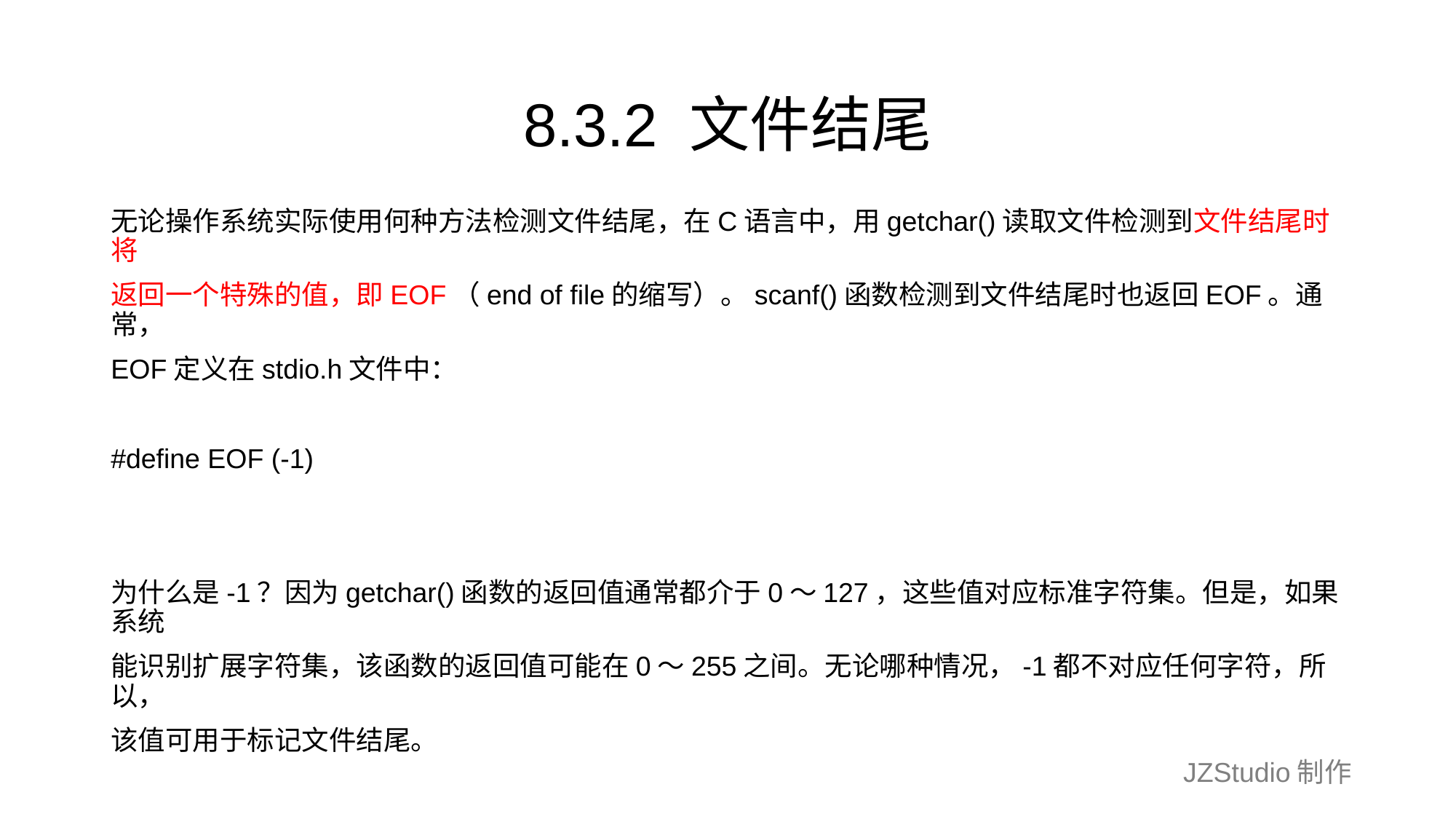

# 8.3.2 文件结尾
无论操作系统实际使用何种方法检测文件结尾，在C语言中，用getchar()读取文件检测到文件结尾时将
返回一个特殊的值，即EOF（end of file的缩写）。scanf()函数检测到文件结尾时也返回EOF。通常，
EOF定义在stdio.h文件中：

#define EOF (-1)

为什么是-1？因为getchar()函数的返回值通常都介于0～127，这些值对应标准字符集。但是，如果系统
能识别扩展字符集，该函数的返回值可能在0～255之间。无论哪种情况，-1都不对应任何字符，所以，
该值可用于标记文件结尾。